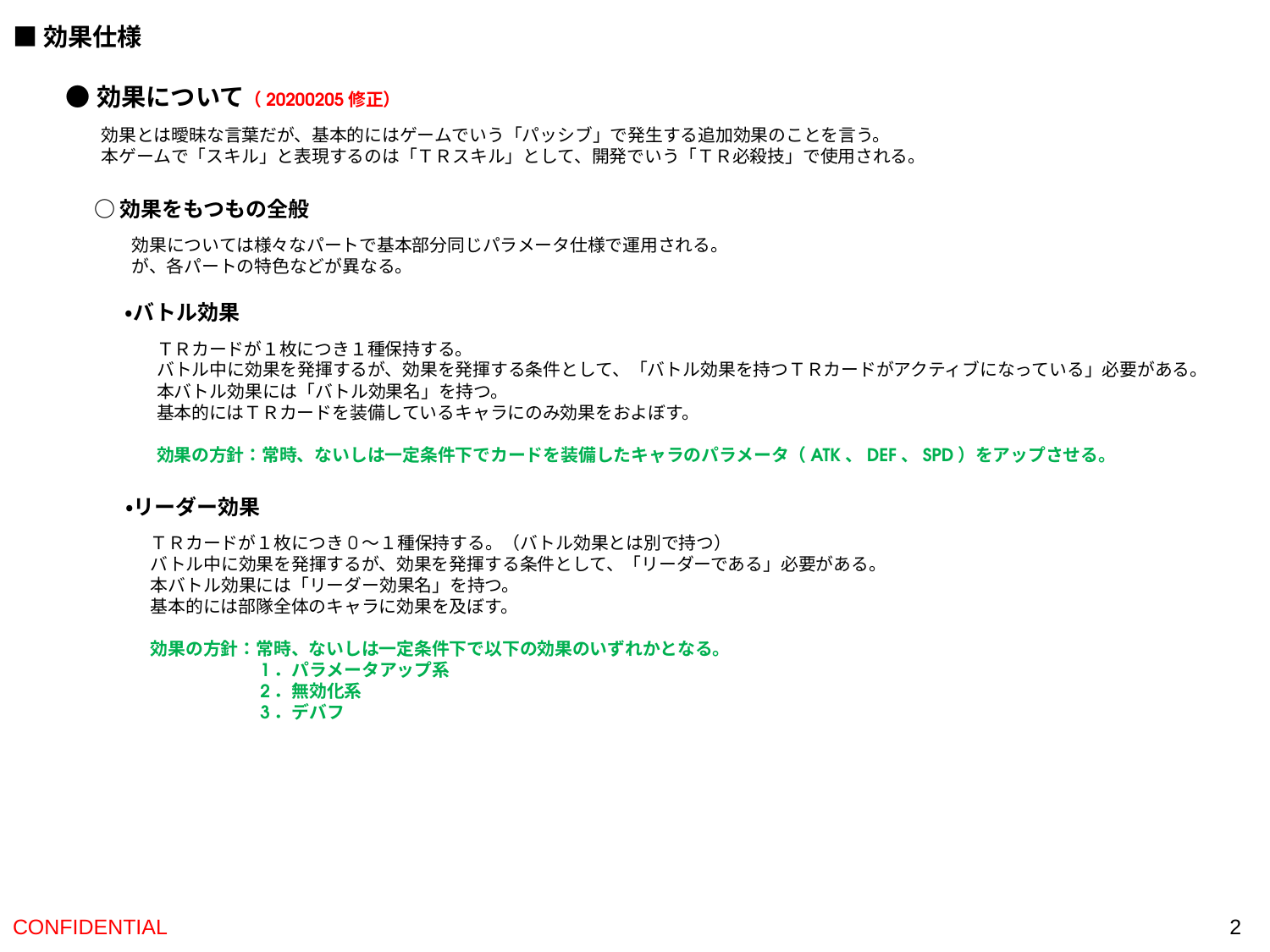

■効果仕様
●効果について（20200205修正）
効果とは曖昧な言葉だが、基本的にはゲームでいう「パッシブ」で発生する追加効果のことを言う。
本ゲームで「スキル」と表現するのは「ＴＲスキル」として、開発でいう「ＴＲ必殺技」で使用される。
○効果をもつもの全般
効果については様々なパートで基本部分同じパラメータ仕様で運用される。
が、各パートの特色などが異なる。
・バトル効果
ＴＲカードが１枚につき１種保持する。
バトル中に効果を発揮するが、効果を発揮する条件として、「バトル効果を持つＴＲカードがアクティブになっている」必要がある。
本バトル効果には「バトル効果名」を持つ。
基本的にはＴＲカードを装備しているキャラにのみ効果をおよぼす。

効果の方針：常時、ないしは一定条件下でカードを装備したキャラのパラメータ（ATK、DEF、SPD）をアップさせる。
・リーダー効果
ＴＲカードが１枚につき0～１種保持する。（バトル効果とは別で持つ）
バトル中に効果を発揮するが、効果を発揮する条件として、「リーダーである」必要がある。
本バトル効果には「リーダー効果名」を持つ。
基本的には部隊全体のキャラに効果を及ぼす。

効果の方針：常時、ないしは一定条件下で以下の効果のいずれかとなる。
　　　　　　1．パラメータアップ系
　　　　　　2．無効化系
　　　　　　3．デバフ
2
CONFIDENTIAL